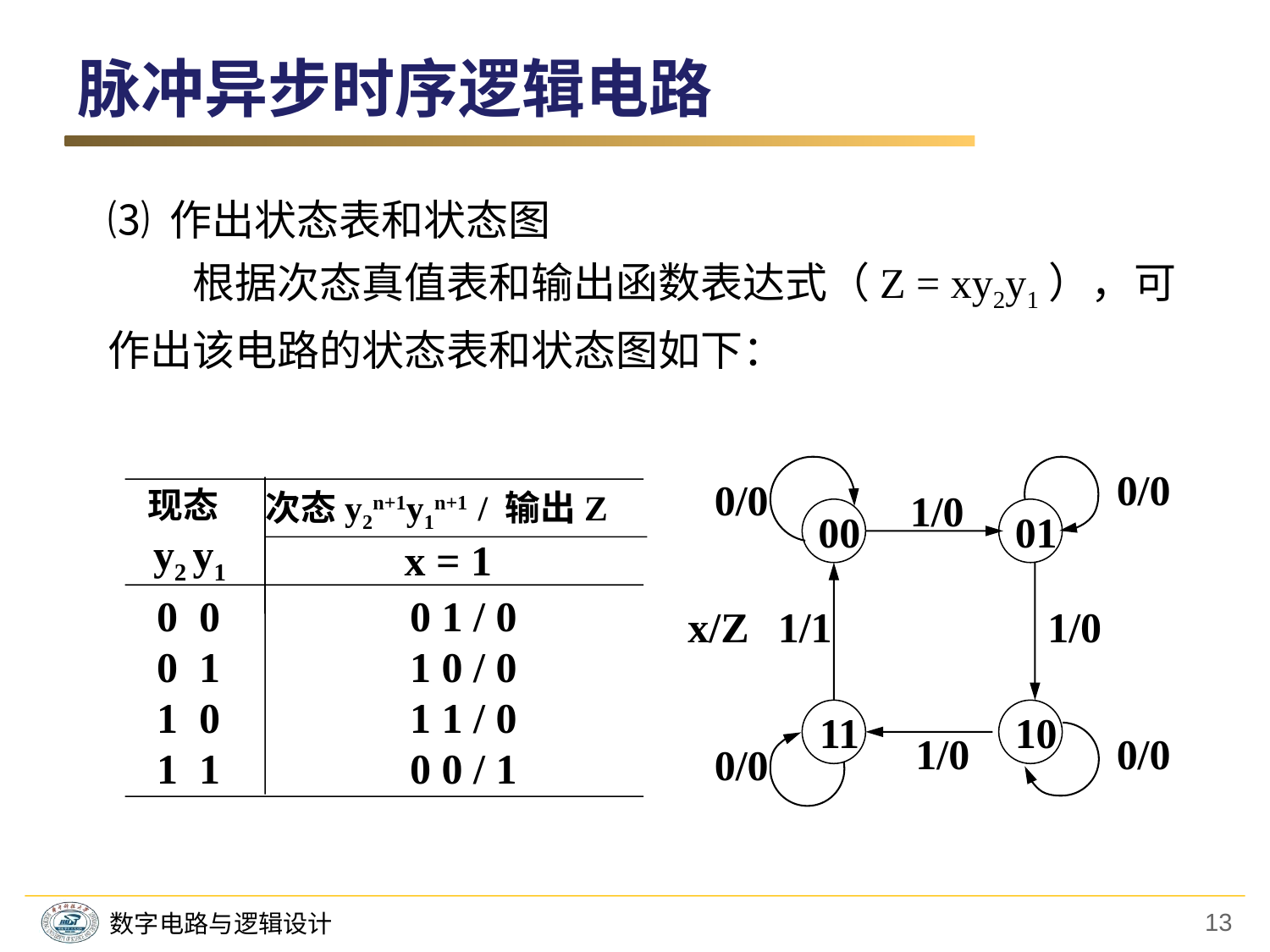

脉冲异步时序逻辑电路
⑶ 作出状态表和状态图
　　根据次态真值表和输出函数表达式（Z = xy2y1），可作出该电路的状态表和状态图如下：

0/0
0/0
1/0

00
01

x/Z
1/1
1/0
11

10

1/0
0/0

0/0

现态

次态y2n+1y1n+1  / 输出Z
y2 y1
x = 1

0  0　　　　0 1 / 0
0  1　　　　1 0 / 0
1  0　　　　1 1 / 0
1  1　　　　0 0 / 1

13
数字电路与逻辑设计